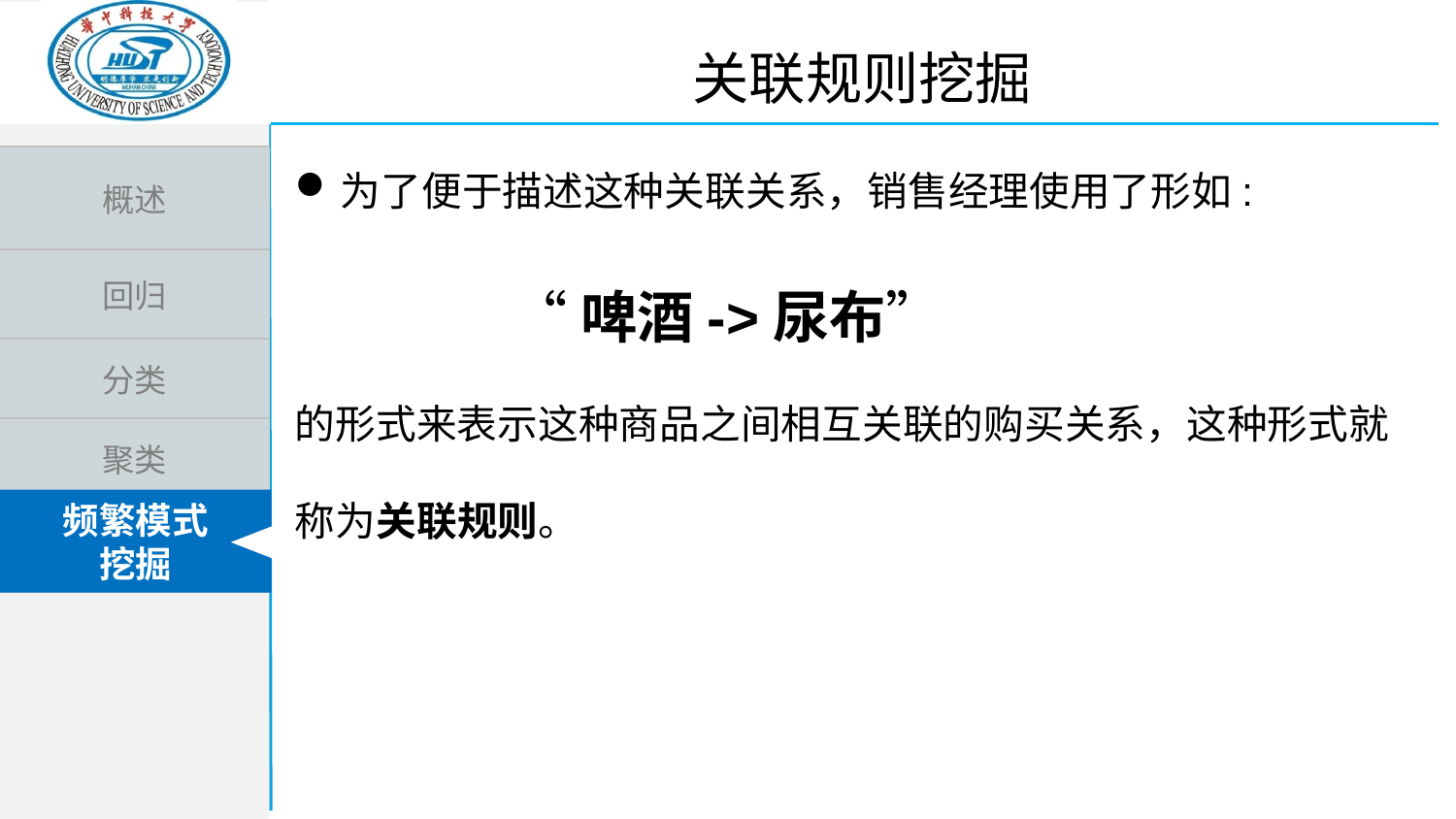

关联规则挖掘
为了便于描述这种关联关系，销售经理使用了形如:
                        “啤酒->尿布”
的形式来表示这种商品之间相互关联的购买关系，这种形式就称为关联规则。